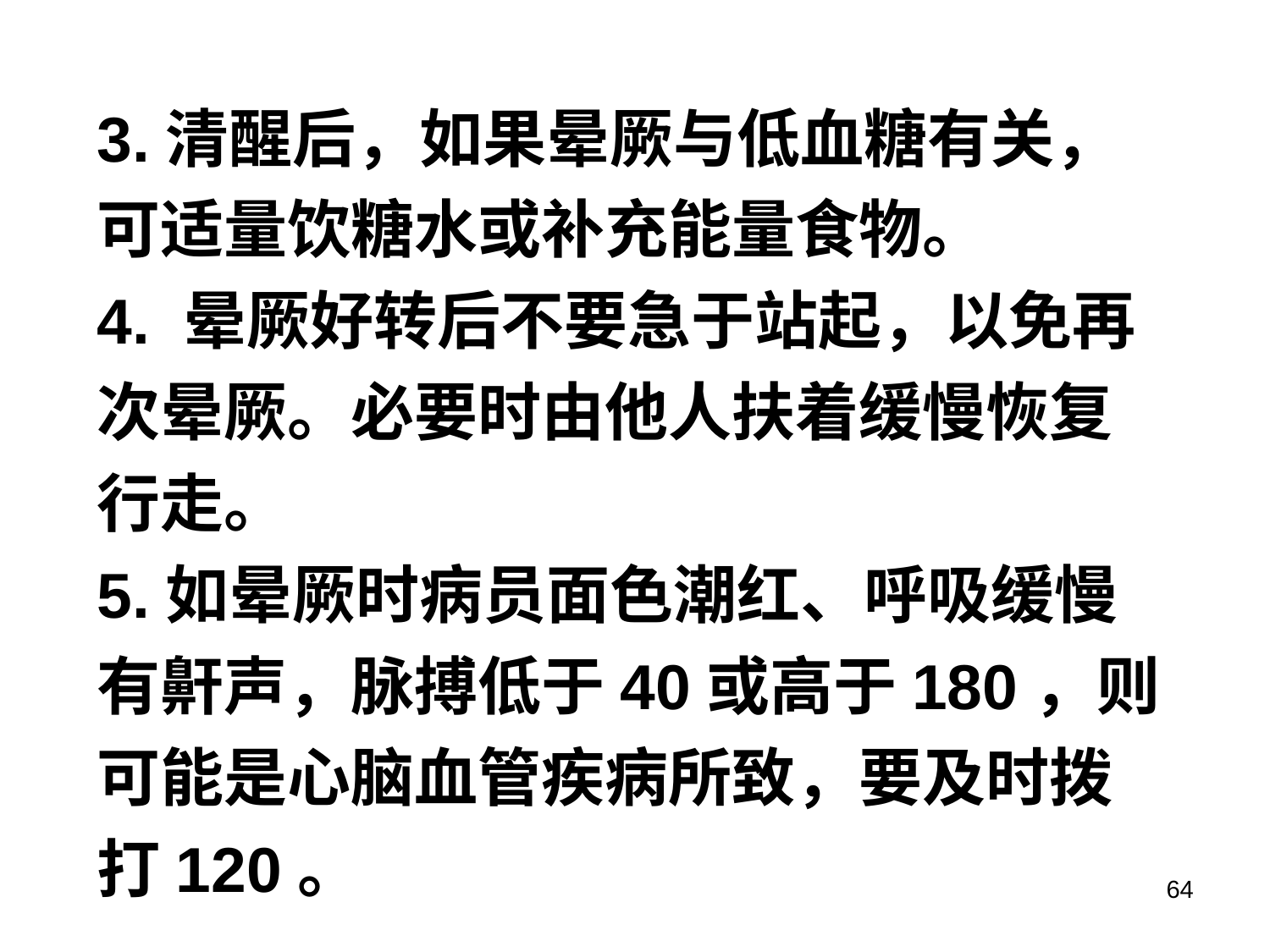

# 3.清醒后，如果晕厥与低血糖有关，可适量饮糖水或补充能量食物。 4. 晕厥好转后不要急于站起，以免再次晕厥。必要时由他人扶着缓慢恢复行走。 5.如晕厥时病员面色潮红、呼吸缓慢有鼾声，脉搏低于40或高于180，则可能是心脑血管疾病所致，要及时拨打120。
64